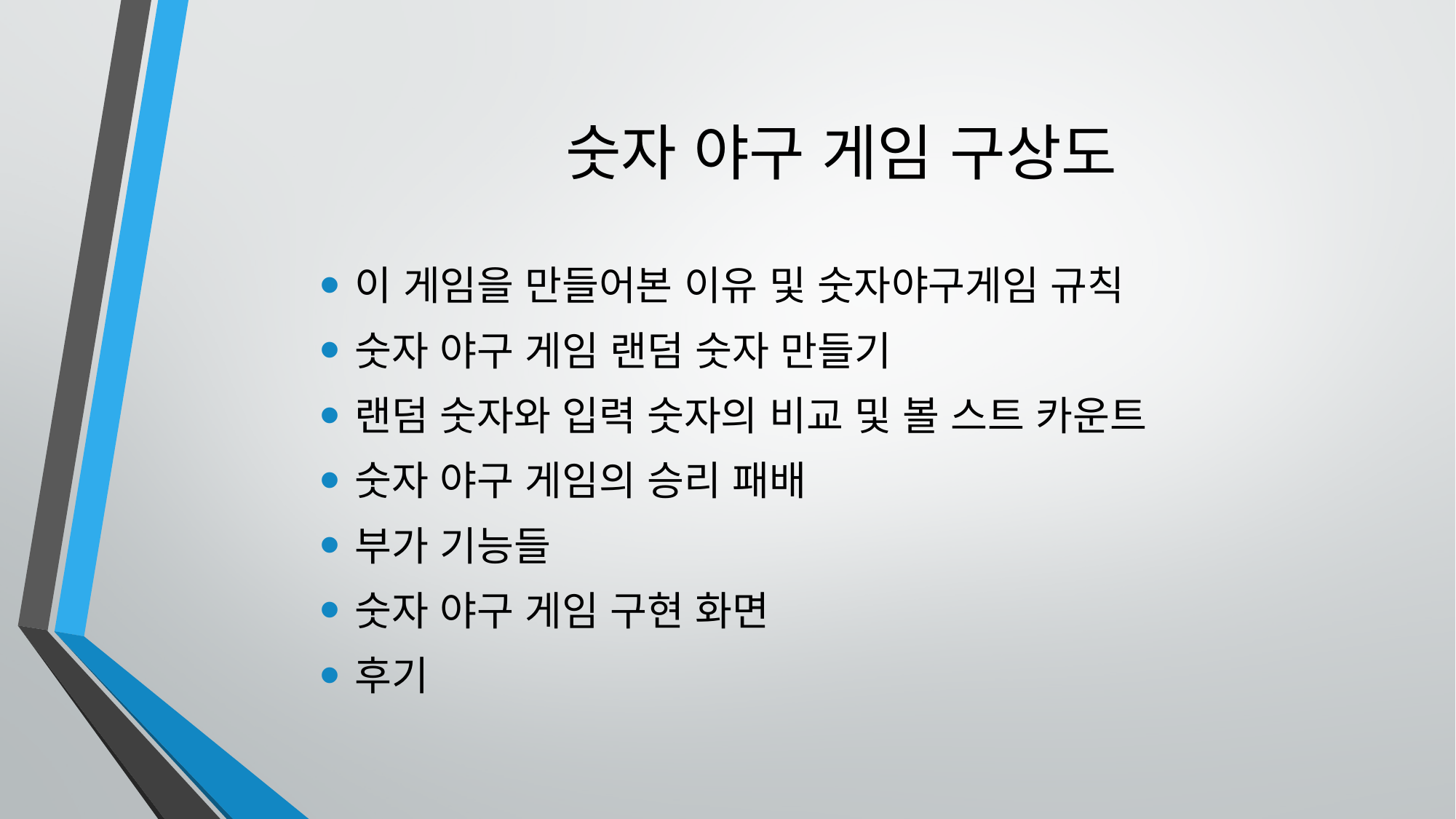

# 숫자 야구 게임 구상도
이 게임을 만들어본 이유 및 숫자야구게임 규칙
숫자 야구 게임 랜덤 숫자 만들기
랜덤 숫자와 입력 숫자의 비교 및 볼 스트 카운트
숫자 야구 게임의 승리 패배
부가 기능들
숫자 야구 게임 구현 화면
후기